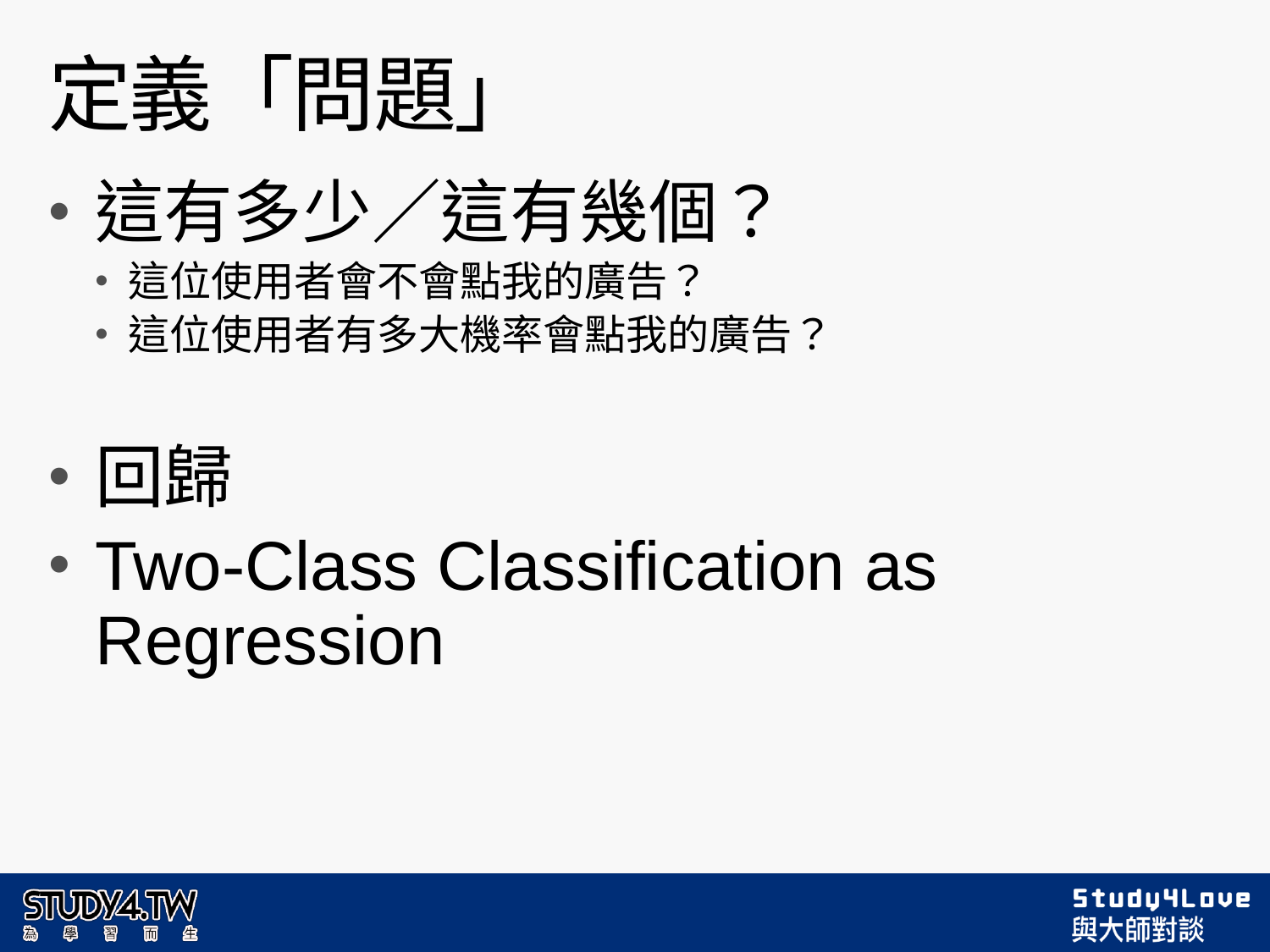

# 定義「問題」
這有多少／這有幾個？
這位使用者會不會點我的廣告？
這位使用者有多大機率會點我的廣告？

回歸
Two-Class Classification as Regression